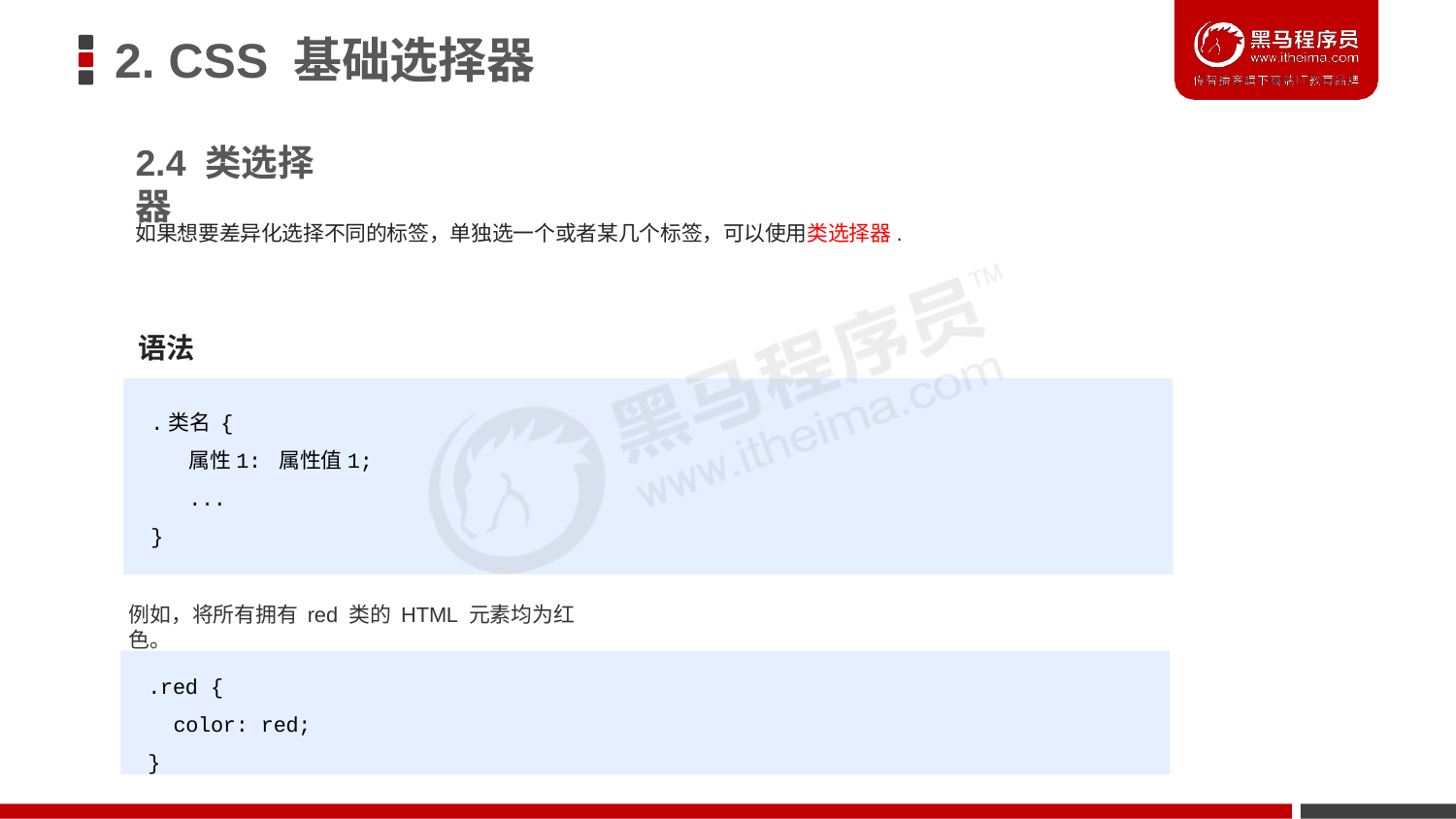

# 2. CSS 基础选择器
2.4 类选择器

如果想要差异化选择不同的标签，单独选一个或者某几个标签，可以使用类选择器.
语法

.类名 {
属性1: 属性值1;
...
}
例如，将所有拥有 red 类的 HTML 元素均为红色。

.red {
color: red;
}